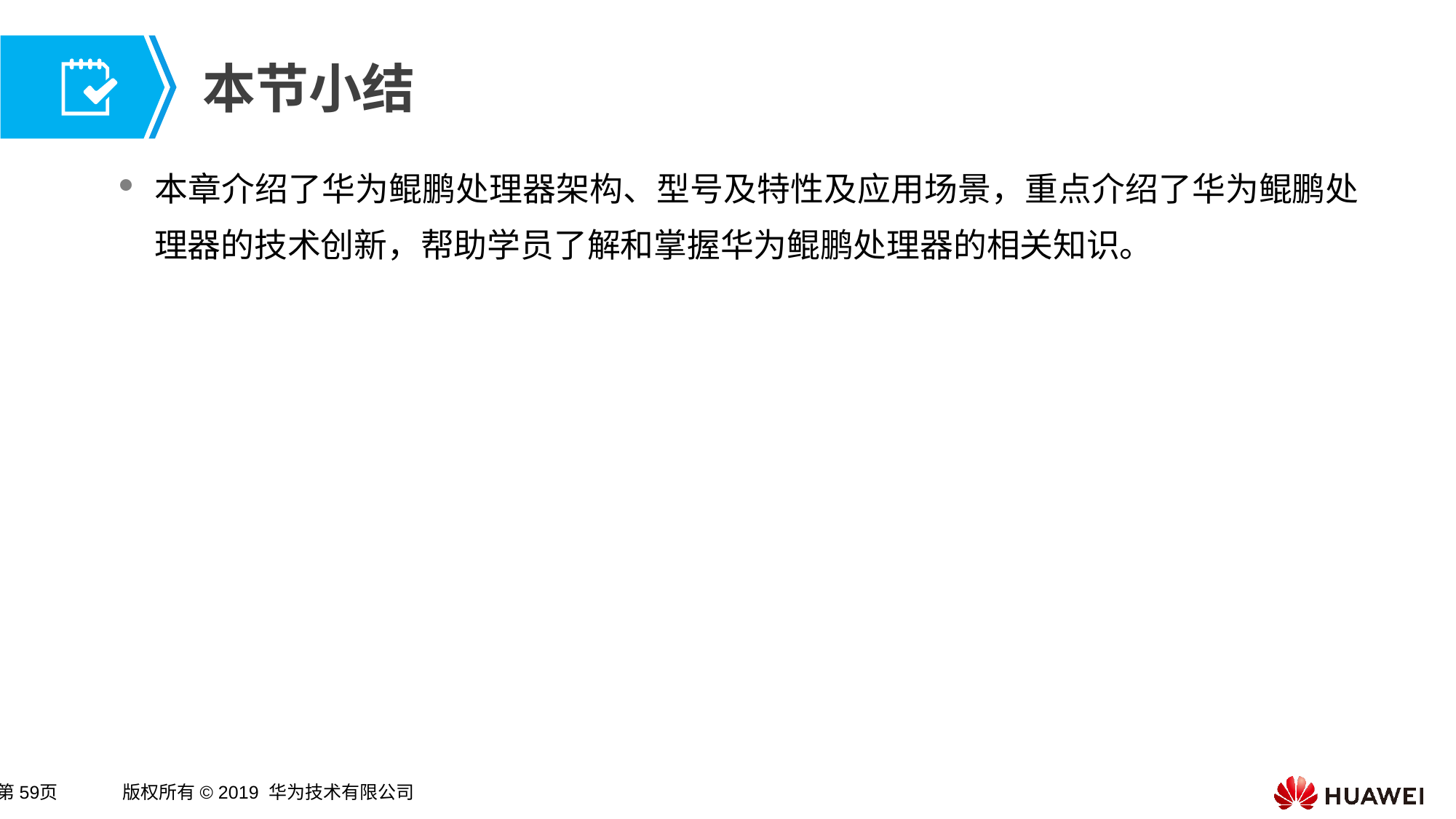

本章介绍了华为鲲鹏处理器架构、型号及特性及应用场景，重点介绍了华为鲲鹏处理器的技术创新，帮助学员了解和掌握华为鲲鹏处理器的相关知识。